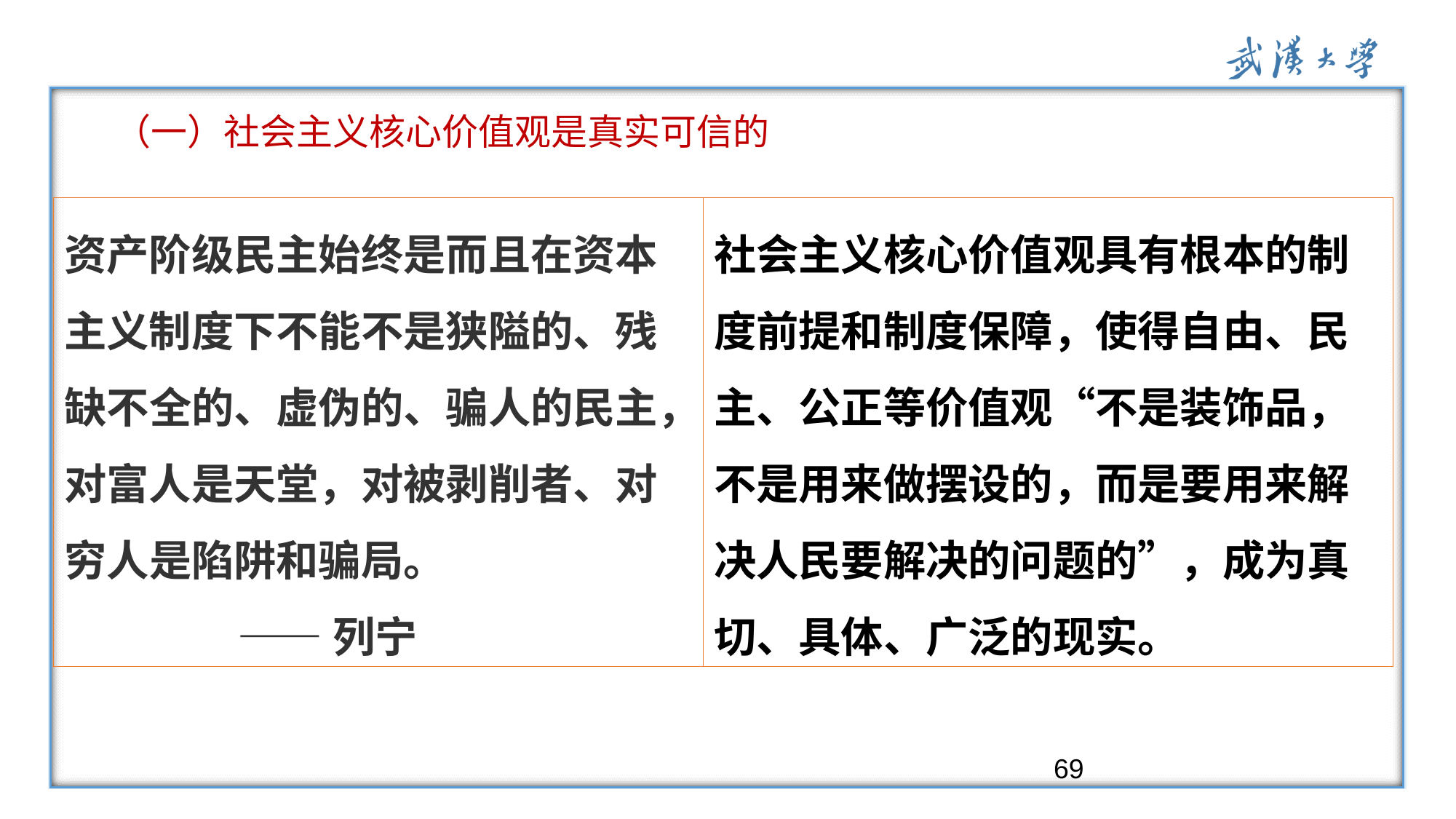

（一）社会主义核心价值观是真实可信的
社会主义核心价值观具有根本的制度前提和制度保障，使得自由、民主、公正等价值观“不是装饰品，不是用来做摆设的，而是要用来解决人民要解决的问题的”，成为真切、具体、广泛的现实。
资产阶级民主始终是而且在资本主义制度下不能不是狭隘的、残缺不全的、虚伪的、骗人的民主，对富人是天堂，对被剥削者、对穷人是陷阱和骗局。
                  ——列宁
69